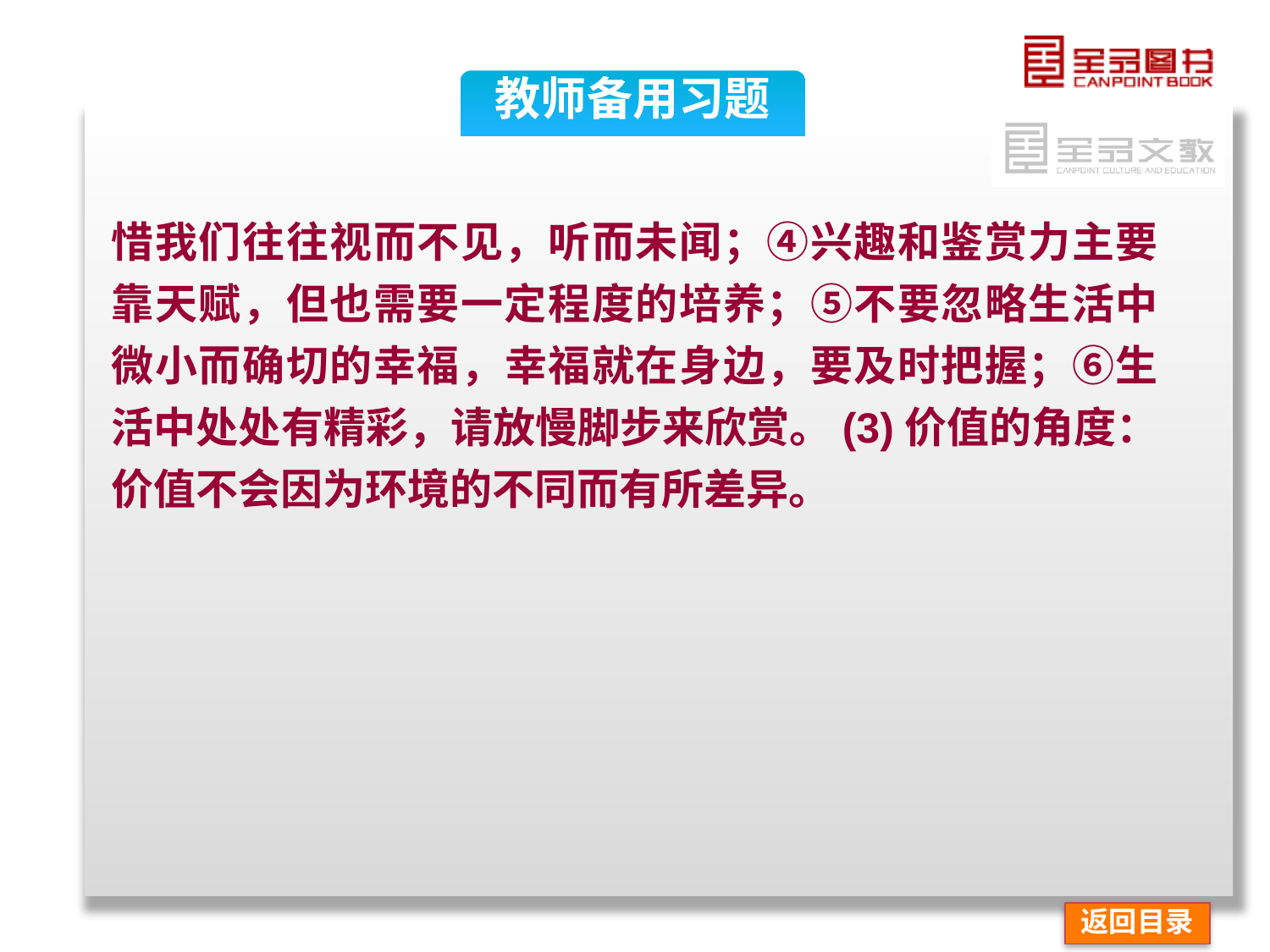

教师备用习题
惜我们往往视而不见，听而未闻；④兴趣和鉴赏力主要靠天赋，但也需要一定程度的培养；⑤不要忽略生活中微小而确切的幸福，幸福就在身边，要及时把握；⑥生活中处处有精彩，请放慢脚步来欣赏。(3)价值的角度：价值不会因为环境的不同而有所差异。

返回目录